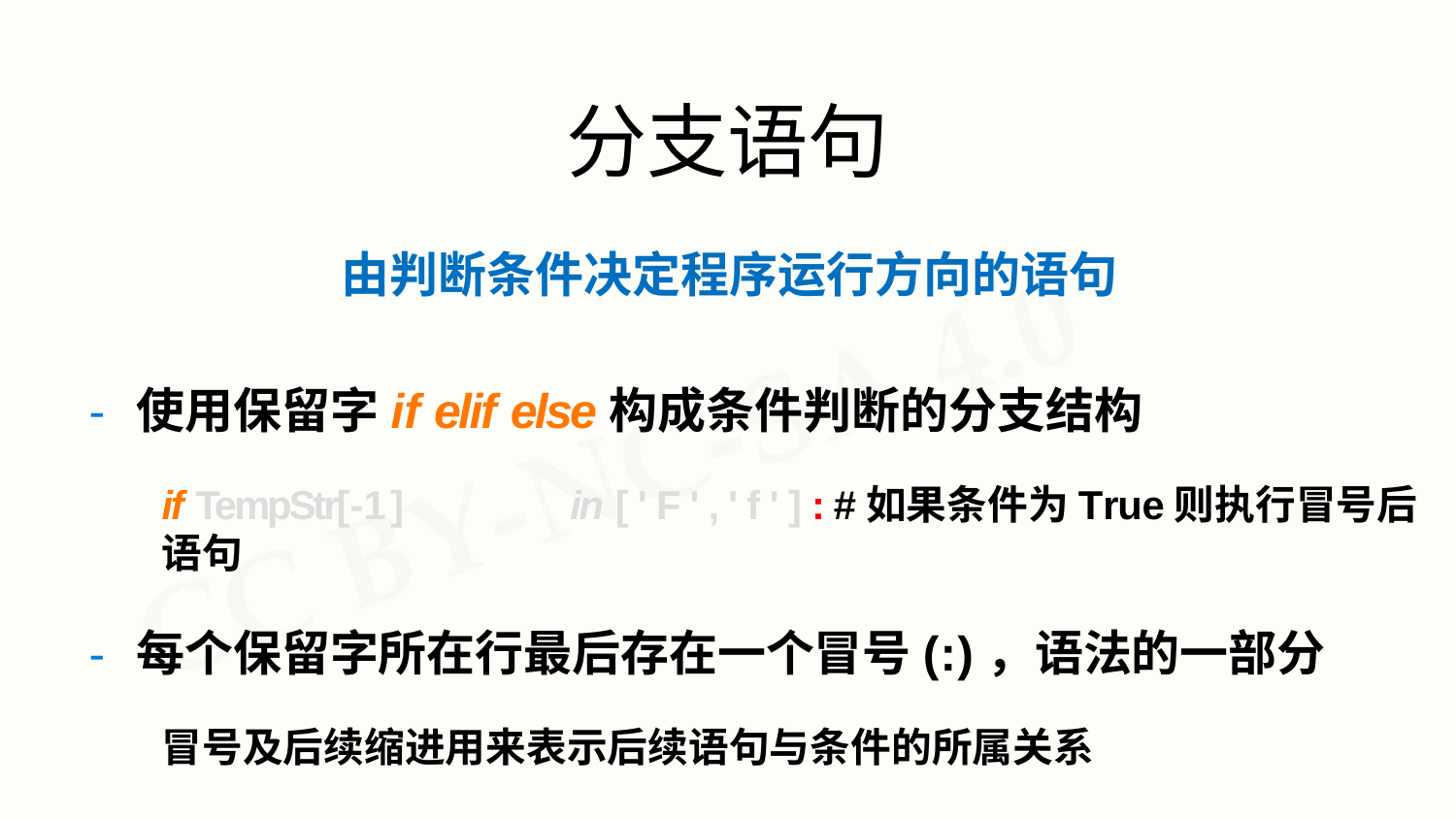

# 分支语句
由判断条件决定程序运行方向的语句

- 使用保留字if elif else构成条件判断的分支结构
if TempStr[-1]	in ['F','f']:#如果条件为True则执行冒号后语句

- 每个保留字所在行最后存在一个冒号(:)，语法的一部分
冒号及后续缩进用来表示后续语句与条件的所属关系